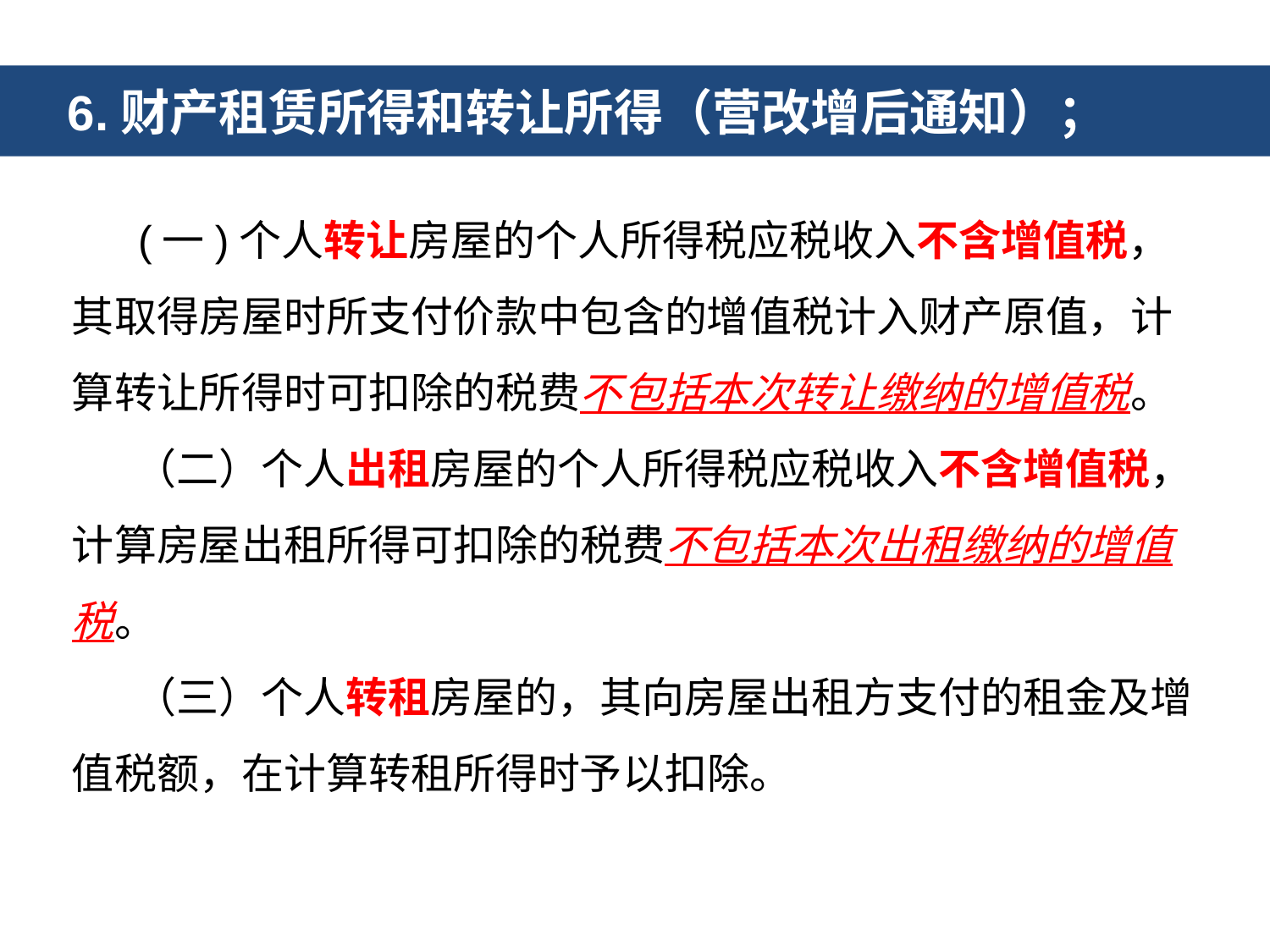

6.财产租赁所得和转让所得（营改增后通知）；
  (一)个人转让房屋的个人所得税应税收入不含增值税，其取得房屋时所支付价款中包含的增值税计入财产原值，计算转让所得时可扣除的税费不包括本次转让缴纳的增值税。
 （二）个人出租房屋的个人所得税应税收入不含增值税，计算房屋出租所得可扣除的税费不包括本次出租缴纳的增值税。
 （三）个人转租房屋的，其向房屋出租方支付的租金及增值税额，在计算转租所得时予以扣除。